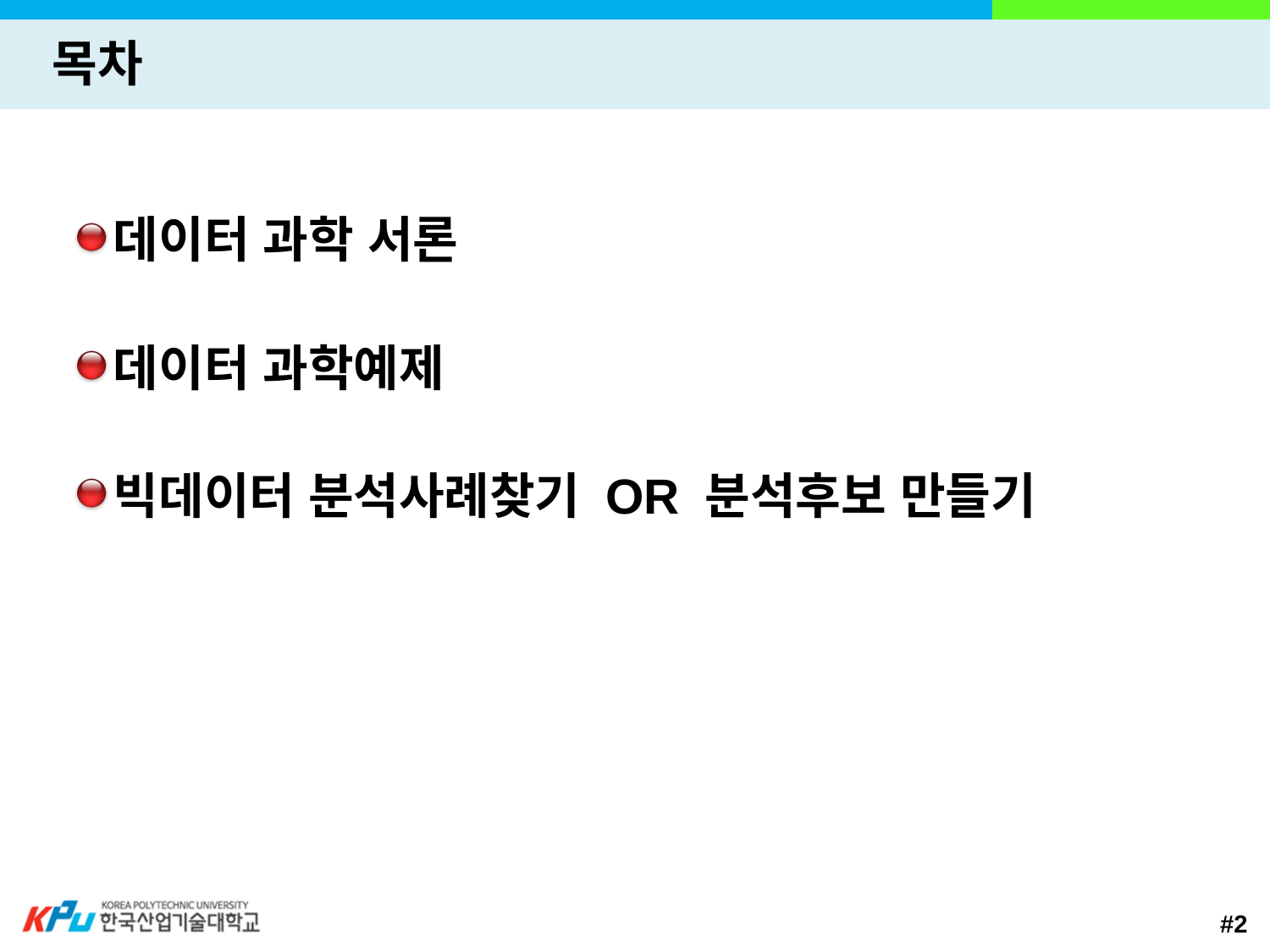

# 목차
데이터 과학 서론
데이터 과학예제
빅데이터 분석사례찾기 OR 분석후보 만들기